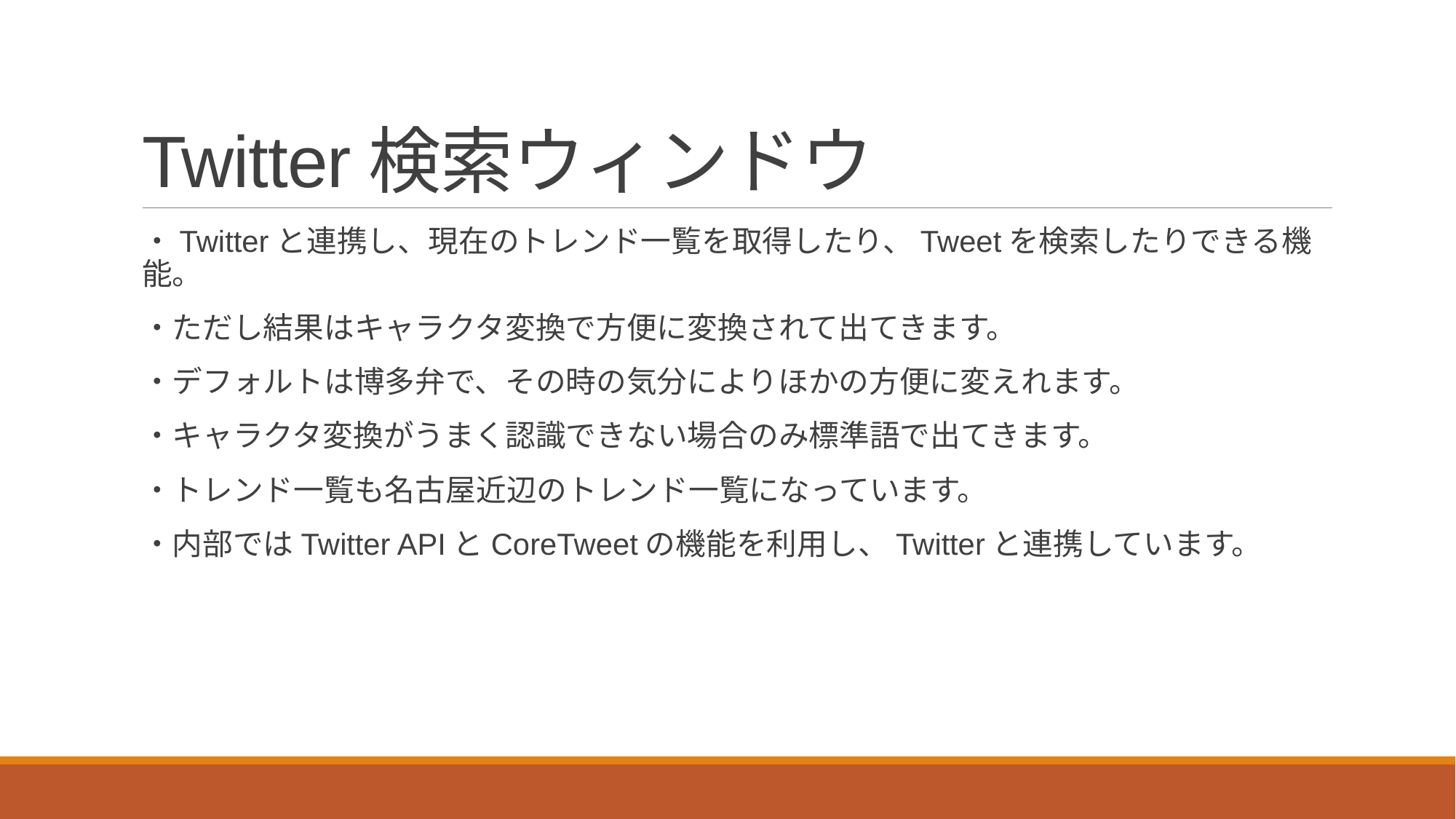

# Twitter検索ウィンドウ
・Twitterと連携し、現在のトレンド一覧を取得したり、Tweetを検索したりできる機能。
・ただし結果はキャラクタ変換で方便に変換されて出てきます。
・デフォルトは博多弁で、その時の気分によりほかの方便に変えれます。
・キャラクタ変換がうまく認識できない場合のみ標準語で出てきます。
・トレンド一覧も名古屋近辺のトレンド一覧になっています。
・内部ではTwitter APIとCoreTweetの機能を利用し、Twitterと連携しています。